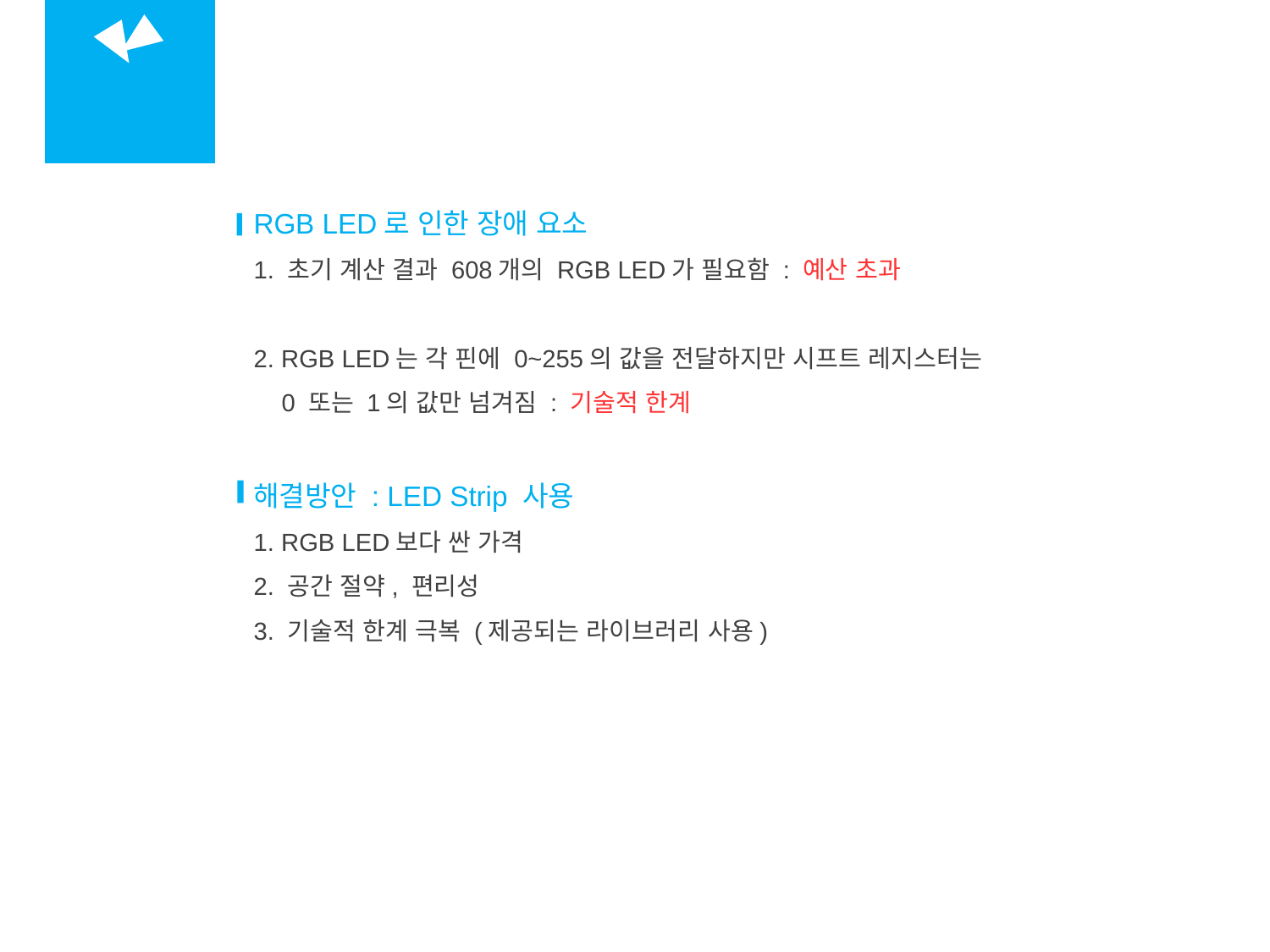

05
장애 요소 1
RGB LED로 인한 장애 요소
1. 초기 계산 결과 608개의 RGB LED가 필요함 : 예산 초과

2. RGB LED는 각 핀에 0~255의 값을 전달하지만 시프트 레지스터는
    0 또는 1의 값만 넘겨짐 : 기술적 한계

해결방안 : LED Strip 사용
1. RGB LED보다 싼 가격
2. 공간 절약, 편리성
3. 기술적 한계 극복 (제공되는 라이브러리 사용)